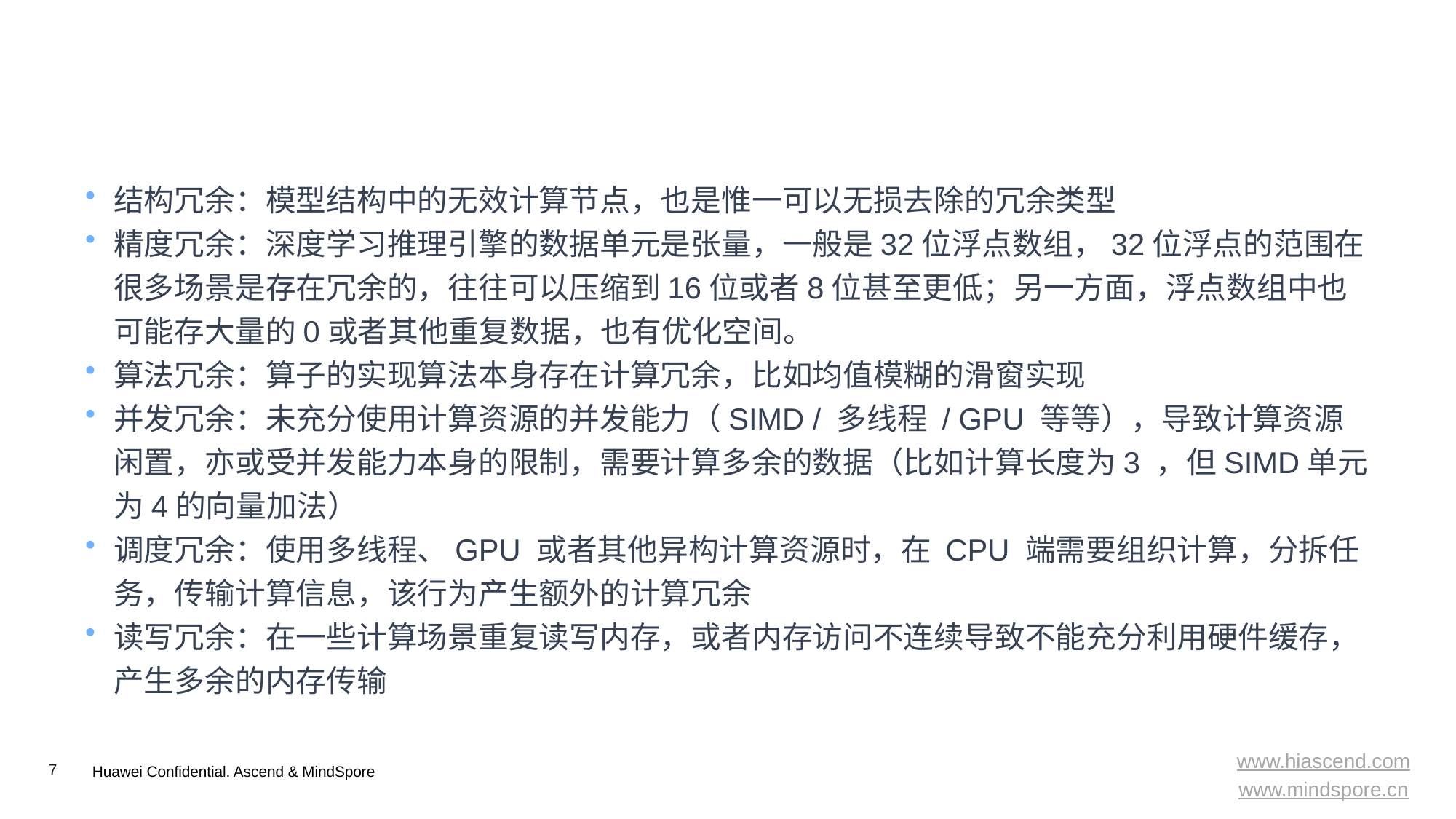

#
结构冗余：模型结构中的无效计算节点，也是惟一可以无损去除的冗余类型
精度冗余：深度学习推理引擎的数据单元是张量，一般是32位浮点数组，32位浮点的范围在很多场景是存在冗余的，往往可以压缩到16位或者8位甚至更低；另一方面，浮点数组中也可能存大量的0或者其他重复数据，也有优化空间。
算法冗余：算子的实现算法本身存在计算冗余，比如均值模糊的滑窗实现
并发冗余：未充分使用计算资源的并发能力（SIMD / 多线程 / GPU 等等），导致计算资源闲置，亦或受并发能力本身的限制，需要计算多余的数据（比如计算长度为3 ，但SIMD单元为4的向量加法）
调度冗余：使用多线程、GPU 或者其他异构计算资源时，在 CPU 端需要组织计算，分拆任务，传输计算信息，该行为产生额外的计算冗余
读写冗余：在一些计算场景重复读写内存，或者内存访问不连续导致不能充分利用硬件缓存，产生多余的内存传输